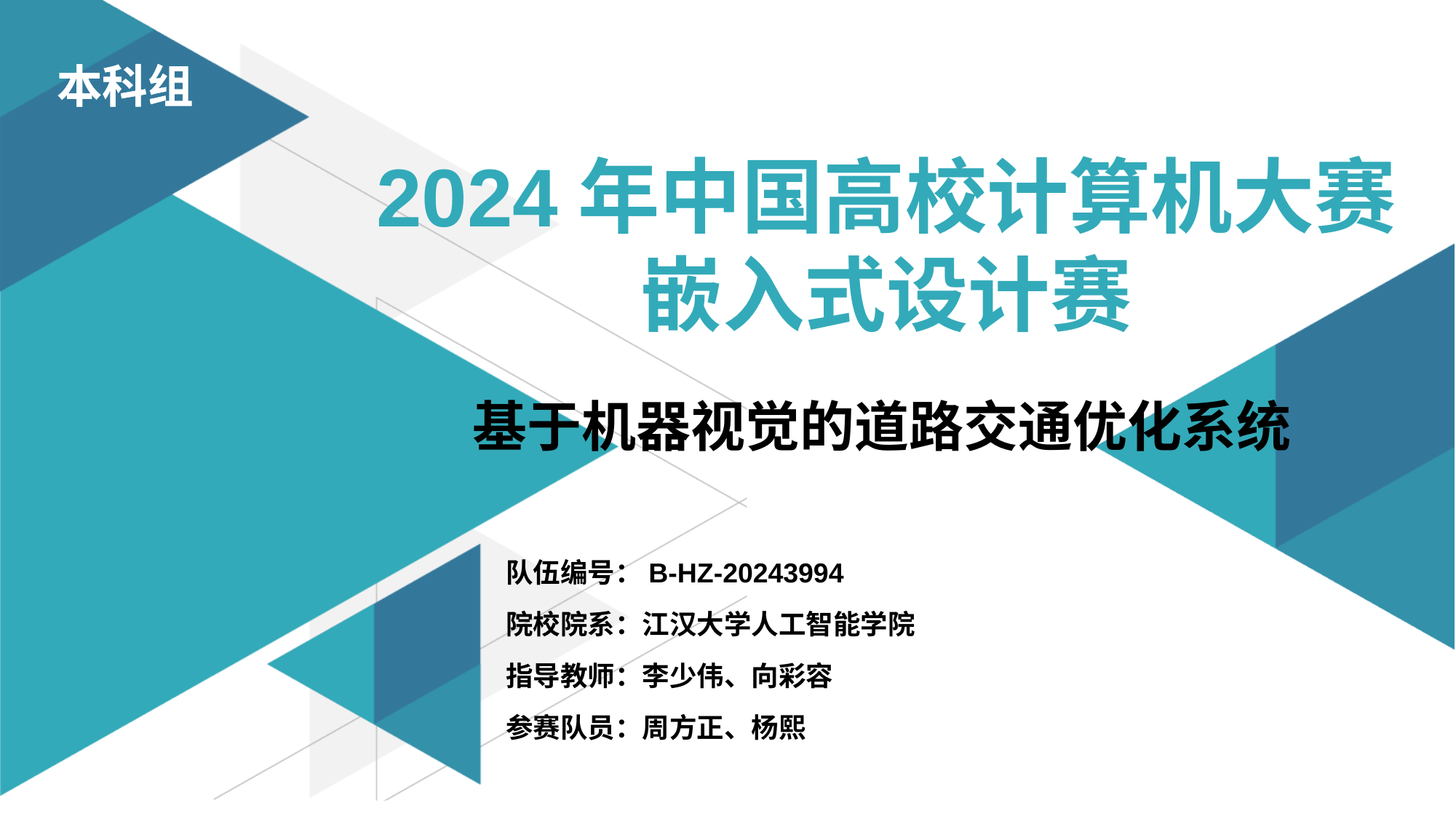

基于机器视觉的道路交通优化系统
队伍编号：B-HZ-20243994
院校院系：江汉大学人工智能学院
指导教师：李少伟、向彩容
参赛队员：周方正、杨熙